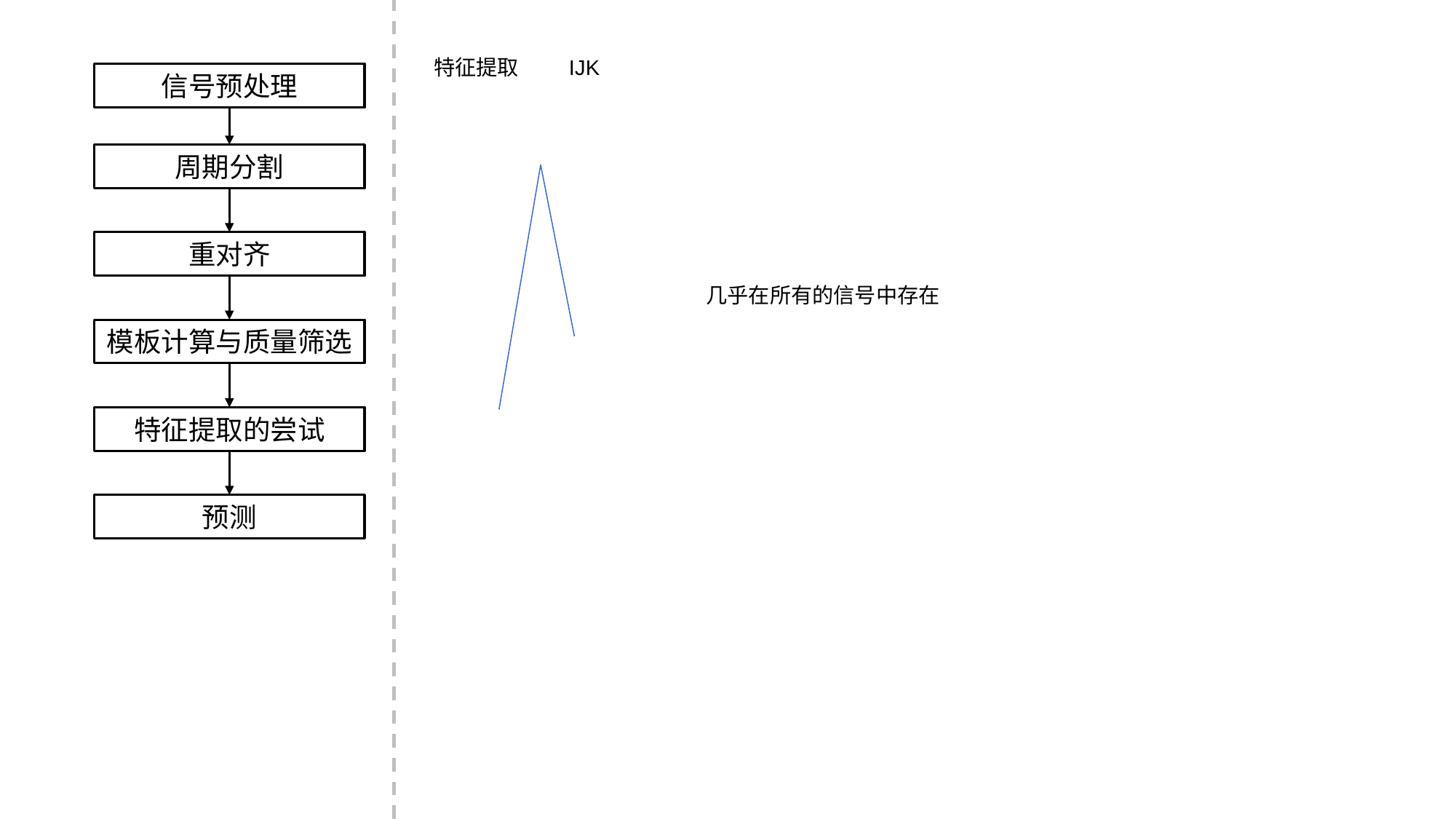

特征提取
IJK
信号预处理
周期分割
重对齐
几乎在所有的信号中存在
模板计算与质量筛选
特征提取的尝试
预测